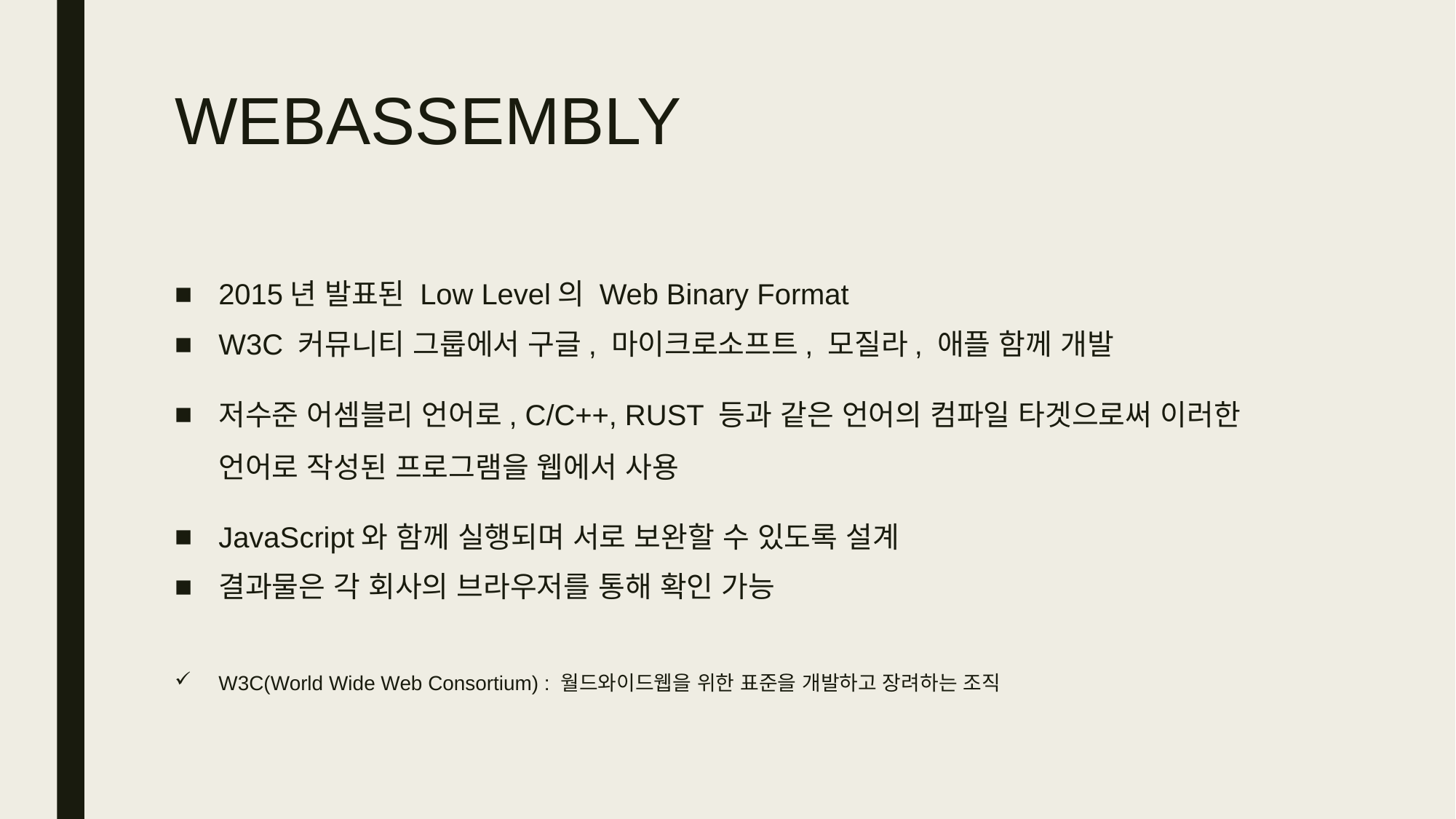

# WEBASSEMBLY
2015년 발표된 Low Level의 Web Binary Format
W3C 커뮤니티 그룹에서 구글, 마이크로소프트, 모질라, 애플 함께 개발
저수준 어셈블리 언어로, C/C++, RUST 등과 같은 언어의 컴파일 타겟으로써 이러한 언어로 작성된 프로그램을 웹에서 사용
JavaScript와 함께 실행되며 서로 보완할 수 있도록 설계
결과물은 각 회사의 브라우저를 통해 확인 가능

W3C(World Wide Web Consortium) : 월드와이드웹을 위한 표준을 개발하고 장려하는 조직